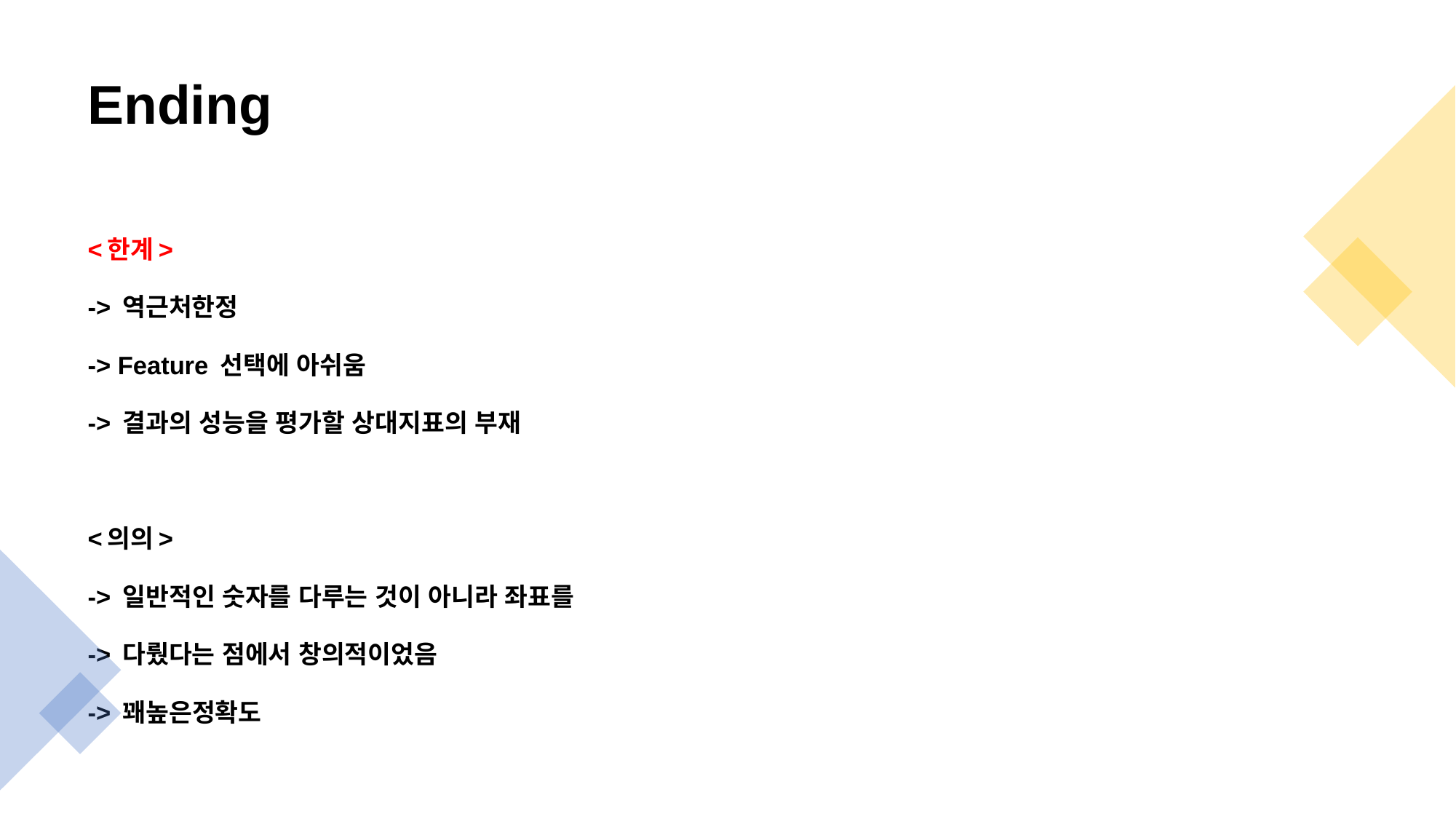

# Ending

<한계>
-> 역근처한정
-> Feature 선택에 아쉬움
-> 결과의 성능을 평가할 상대지표의 부재

<의의>
-> 일반적인 숫자를 다루는 것이 아니라 좌표를
-> 다뤘다는 점에서 창의적이었음
-> 꽤높은정확도